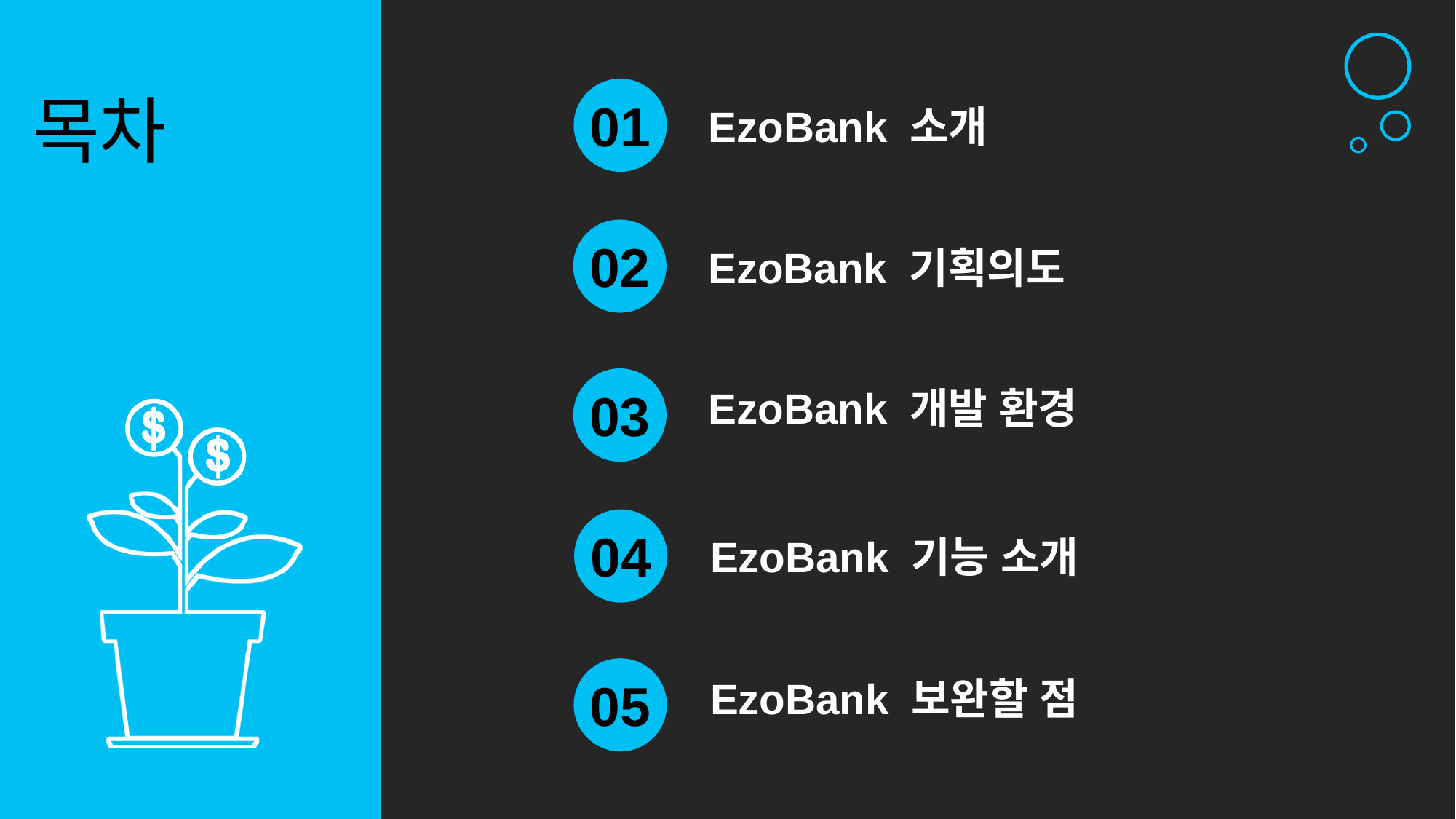

목차

01
EzoBank 소개

02
EzoBank 기획의도

03
EzoBank 개발 환경

04
EzoBank 기능 소개

05
EzoBank 보완할 점